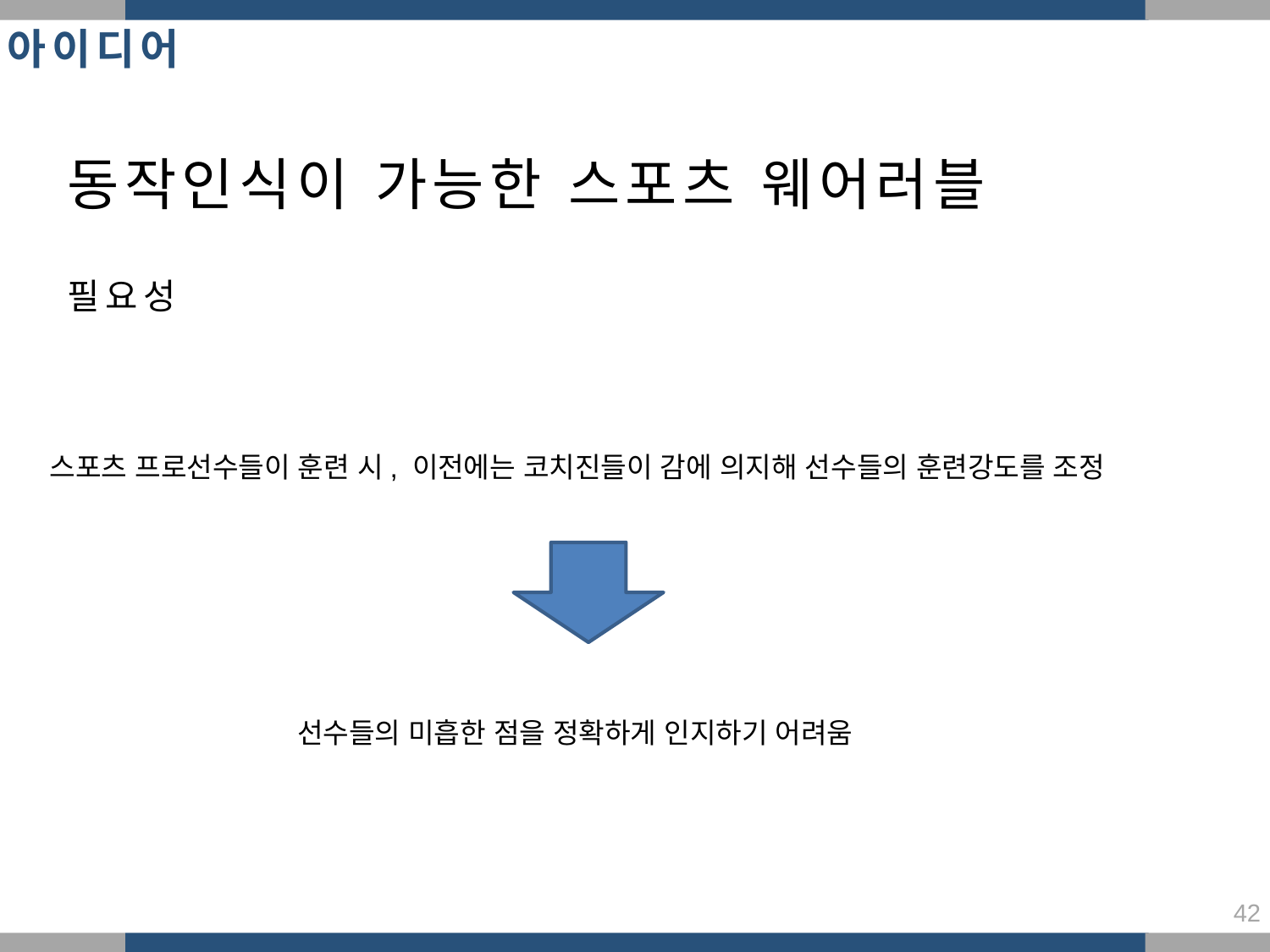

아이디어
동작인식이 가능한 스포츠 웨어러블
필요성
스포츠 프로선수들이 훈련 시, 이전에는 코치진들이 감에 의지해 선수들의 훈련강도를 조정

선수들의 미흡한 점을 정확하게 인지하기 어려움
42